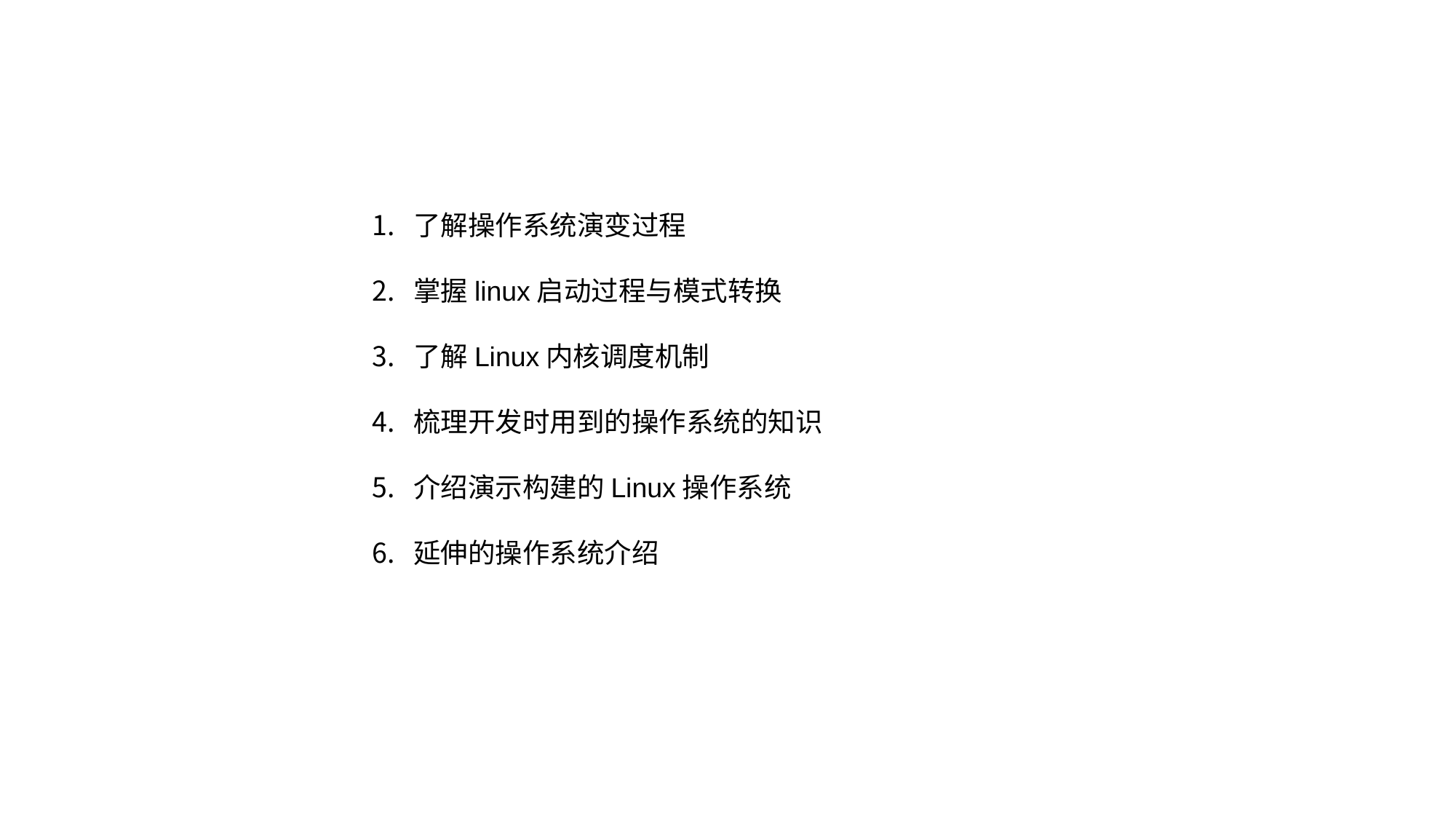

了解操作系统演变过程
掌握linux启动过程与模式转换
了解Linux内核调度机制
梳理开发时用到的操作系统的知识
介绍演示构建的Linux操作系统
延伸的操作系统介绍